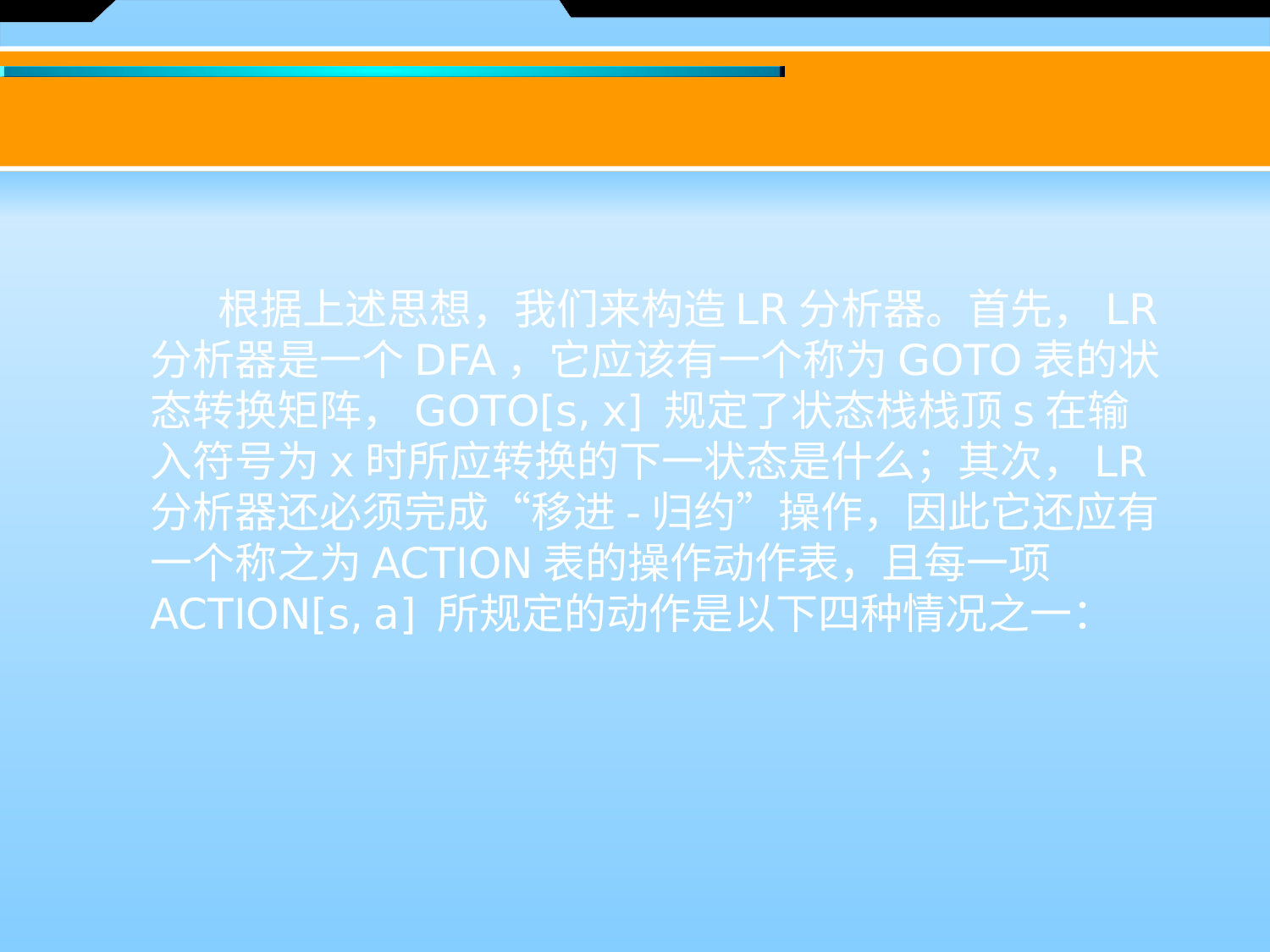

#
           根据上述思想，我们来构造LR分析器。首先，LR分析器是一个DFA，它应该有一个称为GOTO表的状态转换矩阵，GOTO[s, x] 规定了状态栈栈顶s在输入符号为x时所应转换的下一状态是什么；其次，LR分析器还必须完成“移进-归约”操作，因此它还应有一个称之为ACTION表的操作动作表，且每一项ACTION[s, a] 所规定的动作是以下四种情况之一：